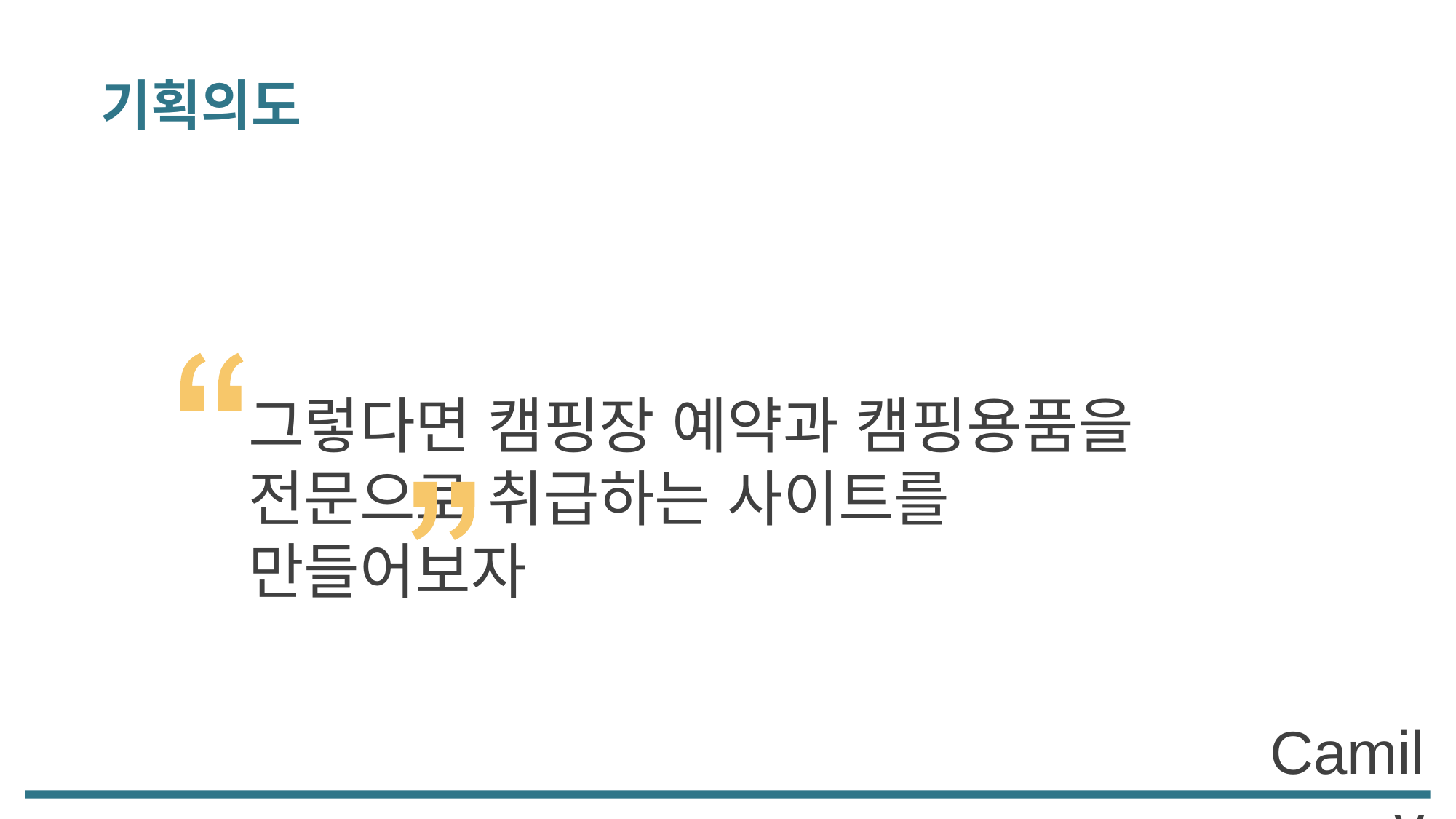

기획의도

그렇다면 캠핑장 예약과 캠핑용품을 전문으로 취급하는 사이트를 만들어보자

Camily